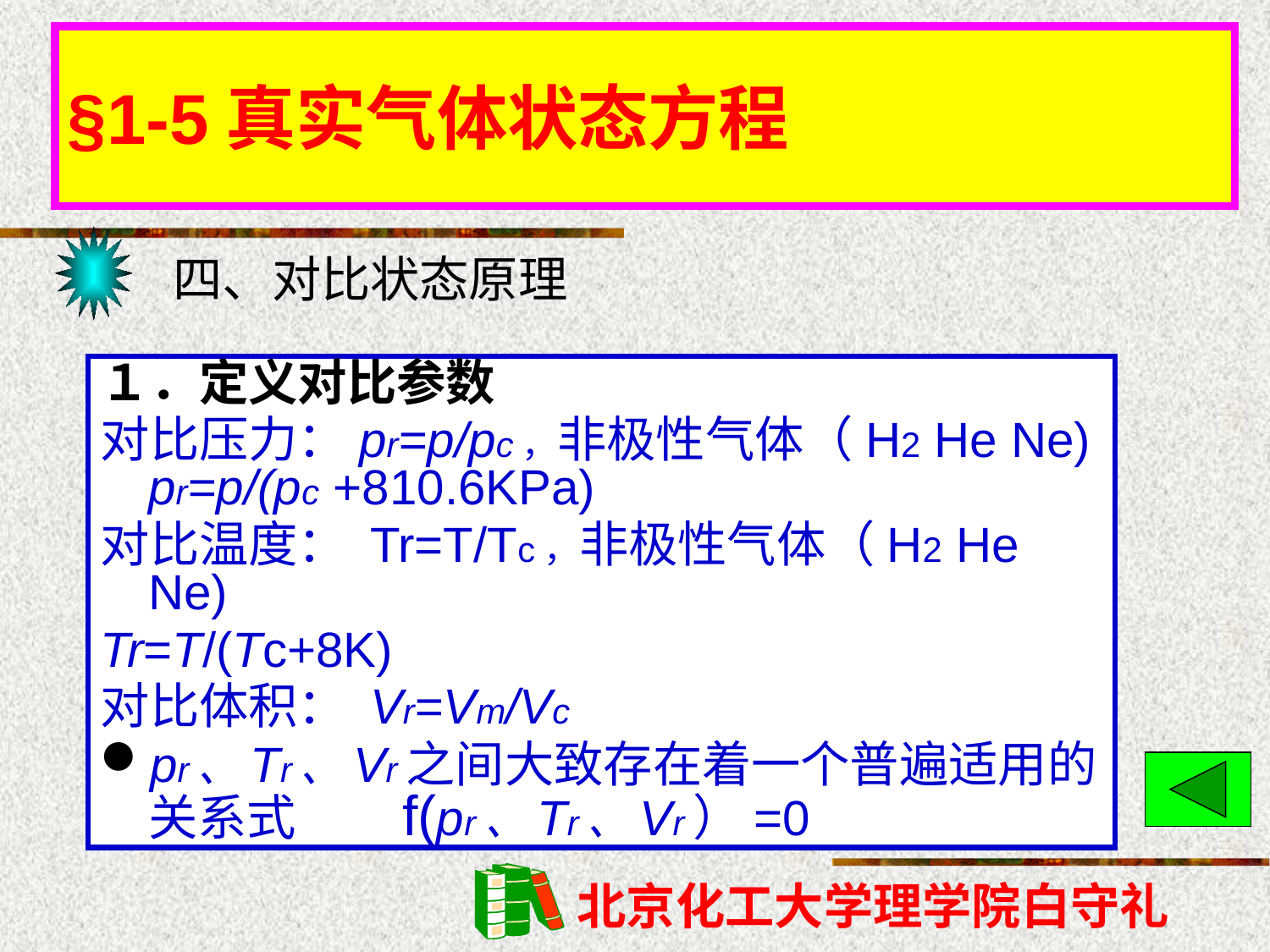

# §1-5真实气体状态方程

四、对比状态原理
１．定义对比参数
对比压力：pr=p/pc，非极性气体（H2 He Ne) pr=p/(pc +810.6KPa)
对比温度： Tr=T/Tc，非极性气体（H2 He Ne)
Tr=T/(Tc+8K)
对比体积： Vr=Vm/Vc
pr、Tr、Vr之间大致存在着一个普遍适用的关系式	f(pr、Tr、Vr）=0